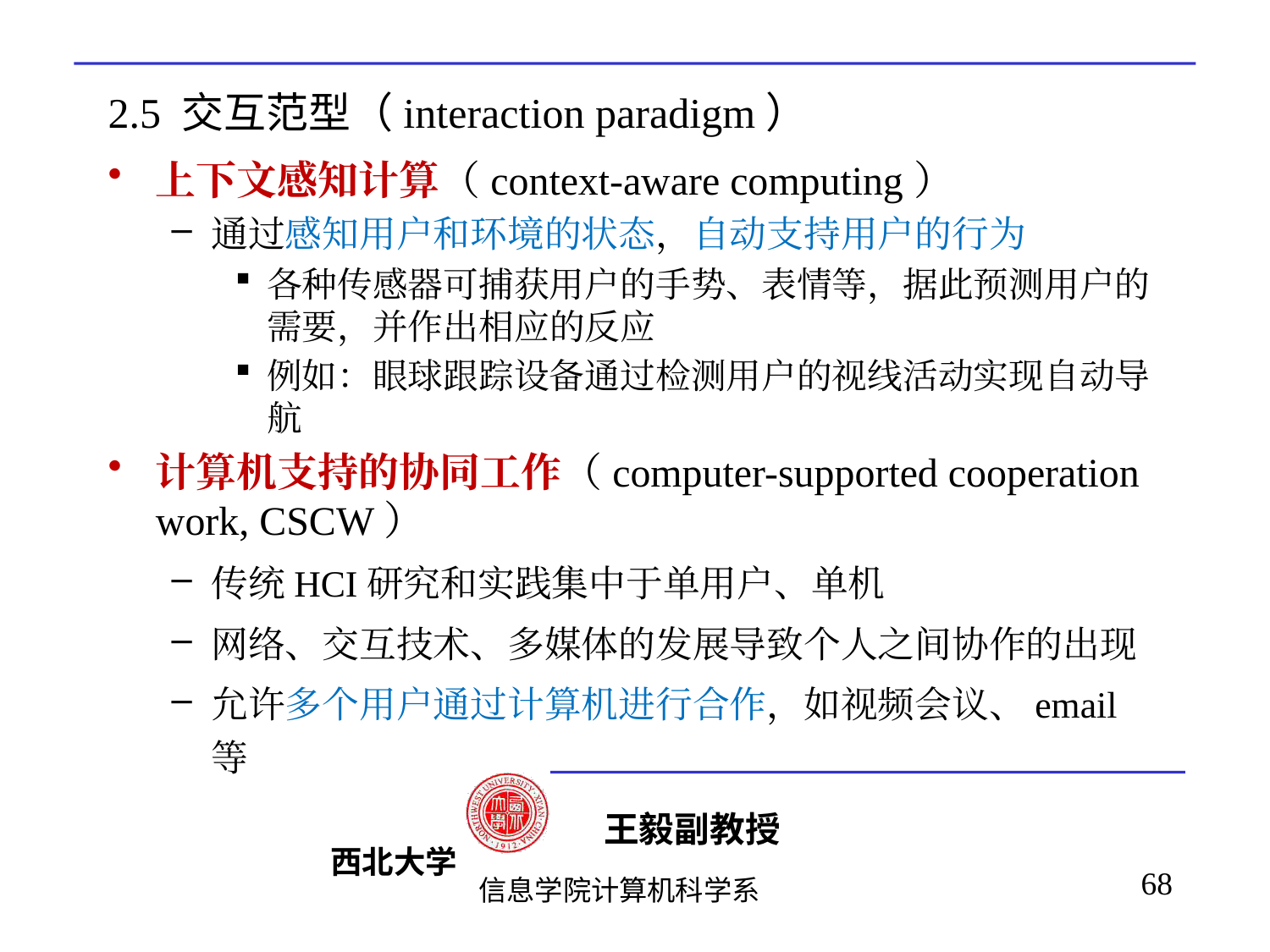

# 2.5 交互范型（interaction paradigm）
上下文感知计算（context-aware computing）
通过感知用户和环境的状态，自动支持用户的行为
各种传感器可捕获用户的手势、表情等，据此预测用户的需要，并作出相应的反应
例如：眼球跟踪设备通过检测用户的视线活动实现自动导航
计算机支持的协同工作（computer-supported cooperation work, CSCW）
传统HCI研究和实践集中于单用户、单机
网络、交互技术、多媒体的发展导致个人之间协作的出现
允许多个用户通过计算机进行合作，如视频会议、email等
68